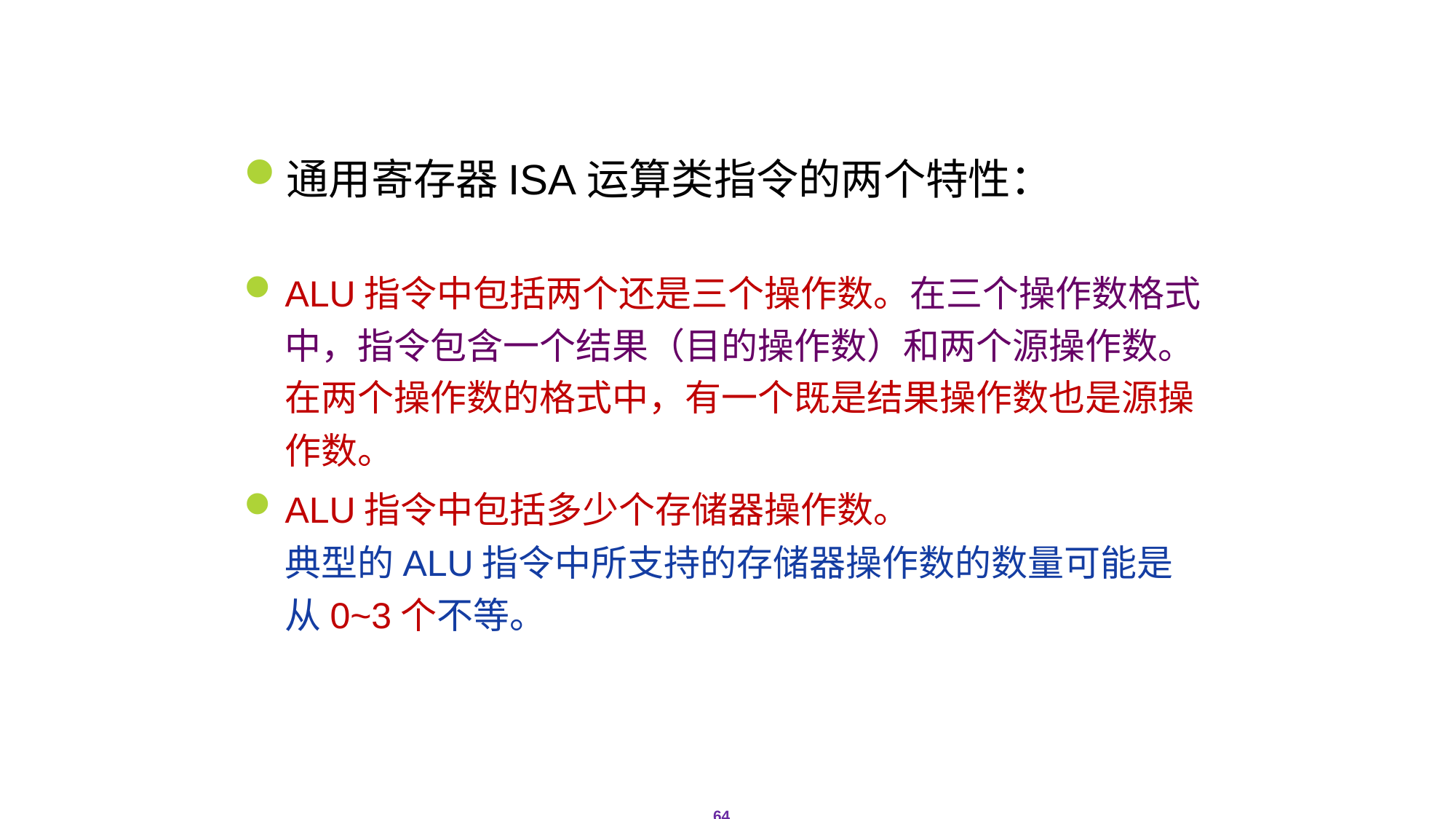

# 2.2指令集系统结构的分类
通用寄存器ISA运算类指令的两个特性：
ALU指令中包括两个还是三个操作数。在三个操作数格式中，指令包含一个结果（目的操作数）和两个源操作数。在两个操作数的格式中，有一个既是结果操作数也是源操作数。
ALU指令中包括多少个存储器操作数。
典型的ALU指令中所支持的存储器操作数的数量可能是从0~3个不等。
64